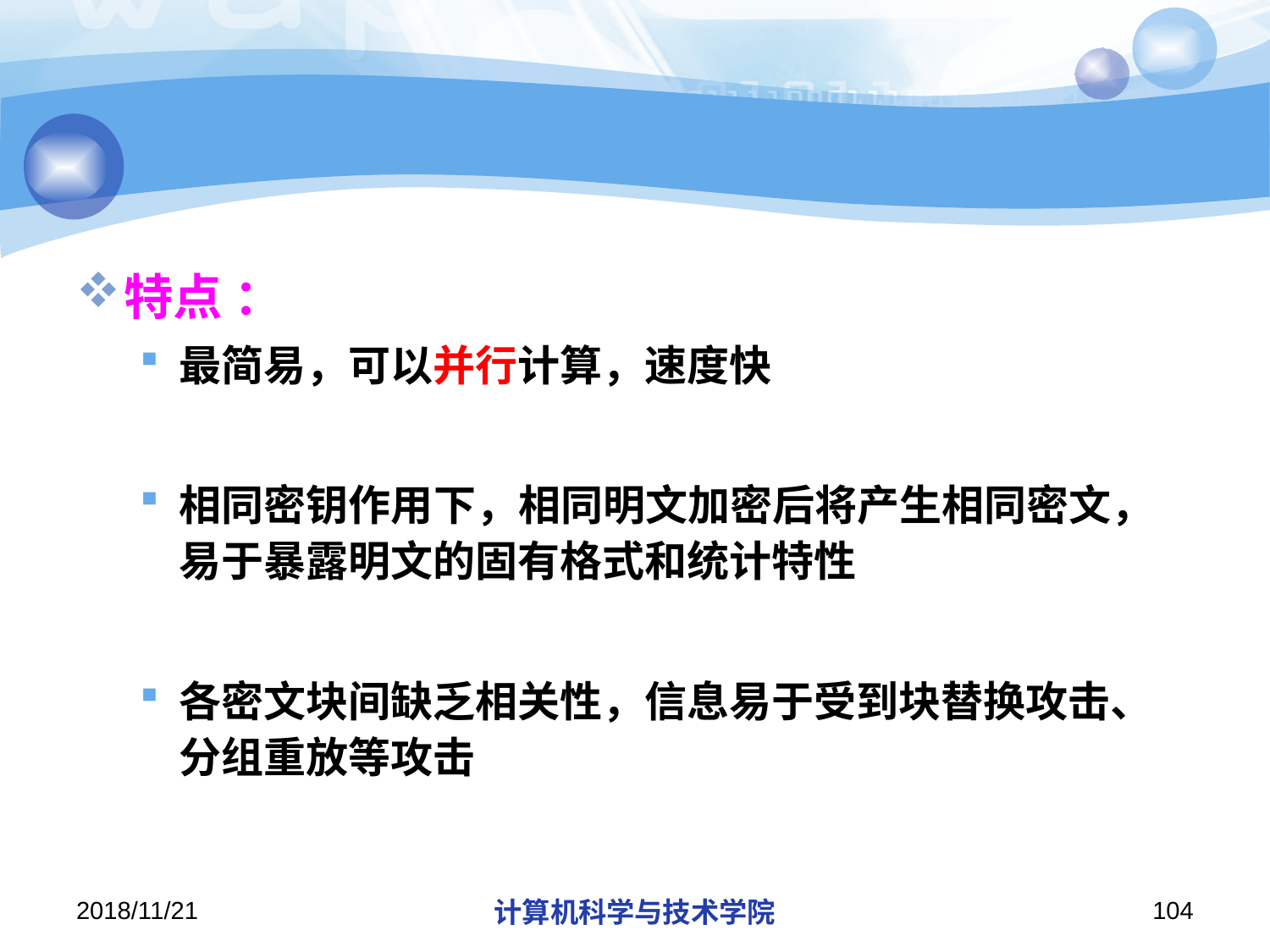

#
特点 ：
最简易，可以并行计算，速度快

相同密钥作用下，相同明文加密后将产生相同密文，易于暴露明文的固有格式和统计特性

各密文块间缺乏相关性，信息易于受到块替换攻击、分组重放等攻击

2018/11/21
计算机科学与技术学院
104